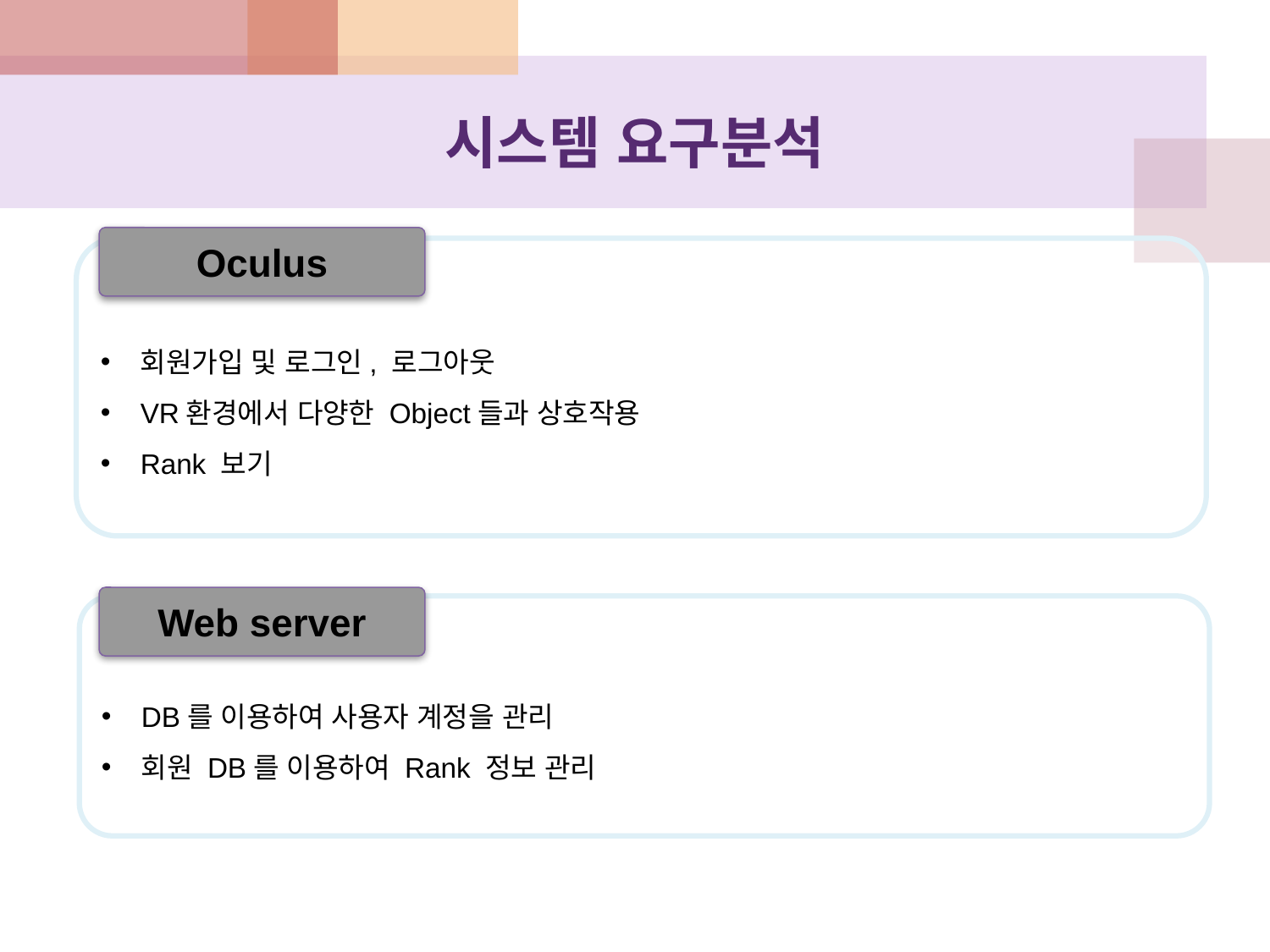

# 시스템 요구분석
Oculus

회원가입 및 로그인, 로그아웃
VR환경에서 다양한 Object들과 상호작용
Rank 보기

Web server

DB를 이용하여 사용자 계정을 관리
회원 DB를 이용하여 Rank 정보 관리